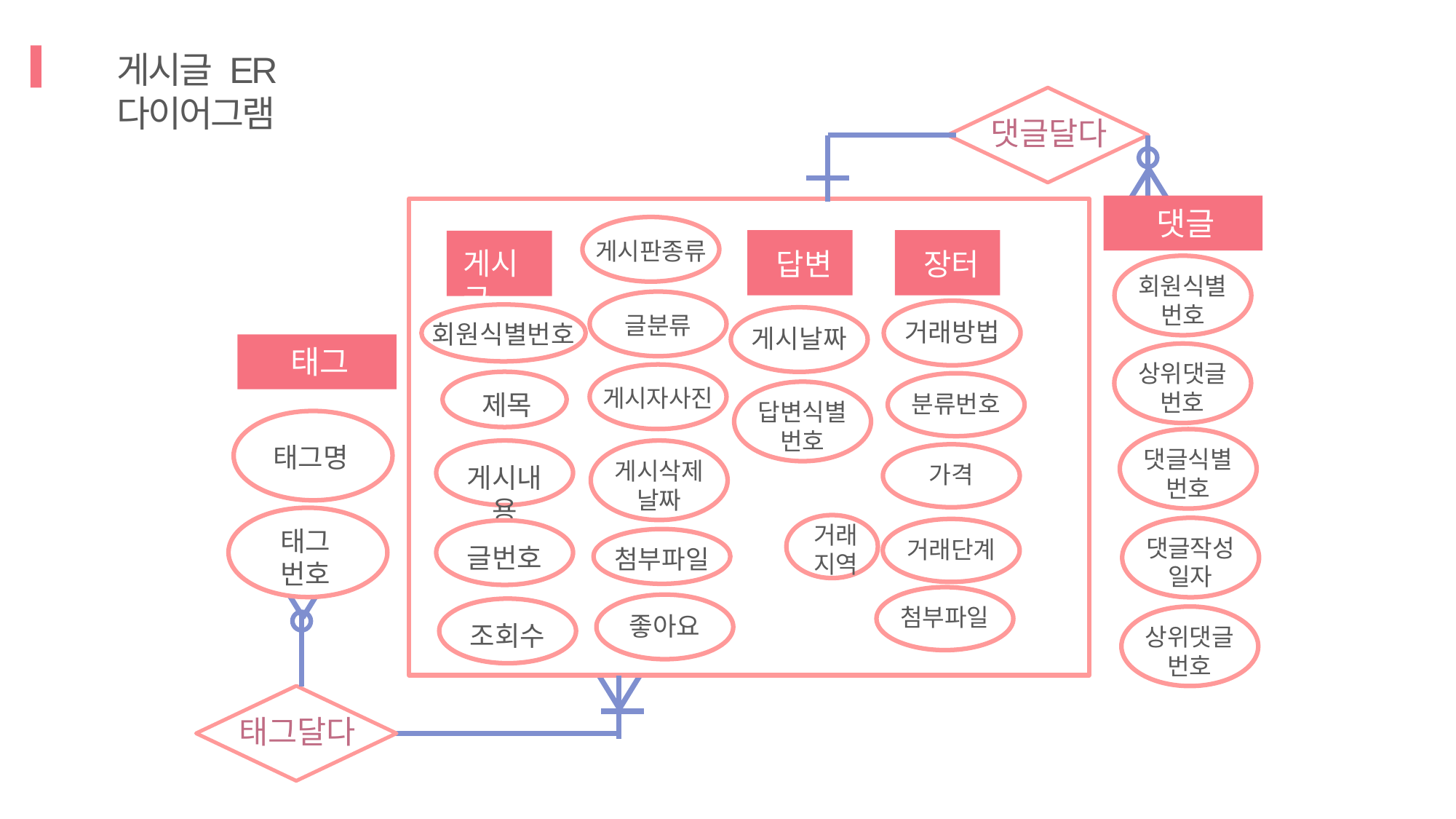

게시글 ER 다이어그램

댓글달다

댓글

게시판종류

답변

장터

게시글

글분류

거래방법

회원식별번호

게시날짜

게시자사진

제목

분류번호

답변식별번호

게시삭제
날짜

게시내용

가격
거래
지역

거래단계

글번호

첨부파일

첨부파일

좋아요

조회수

회원식별
번호

태그

상위댓글
번호

태그명

댓글식별
번호

태그
번호

댓글작성
일자

상위댓글
번호

태그달다